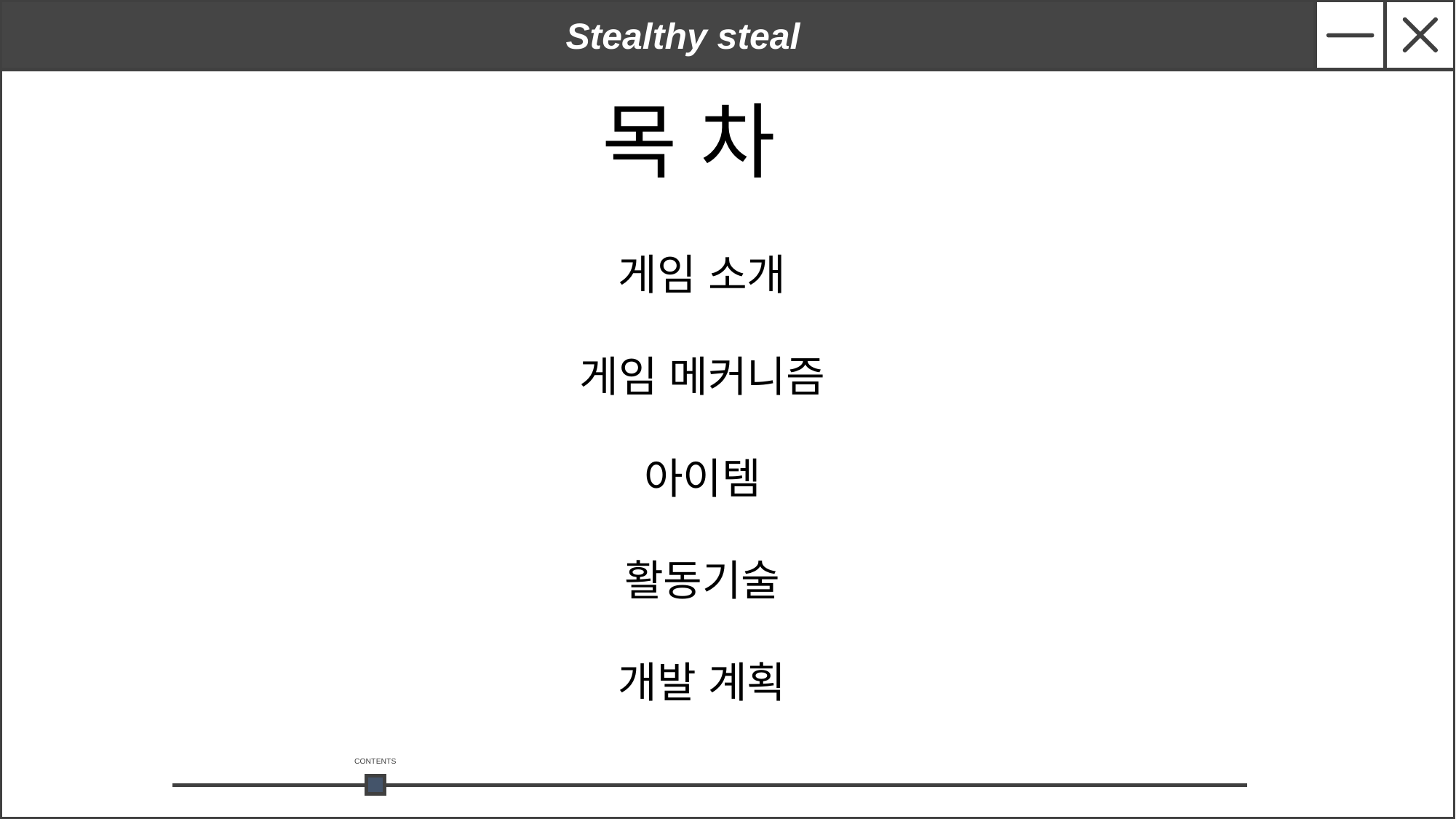

Stealthy steal

목 차
게임 소개

게임 메커니즘

아이템

활동기술

개발 계획
CONTENTS